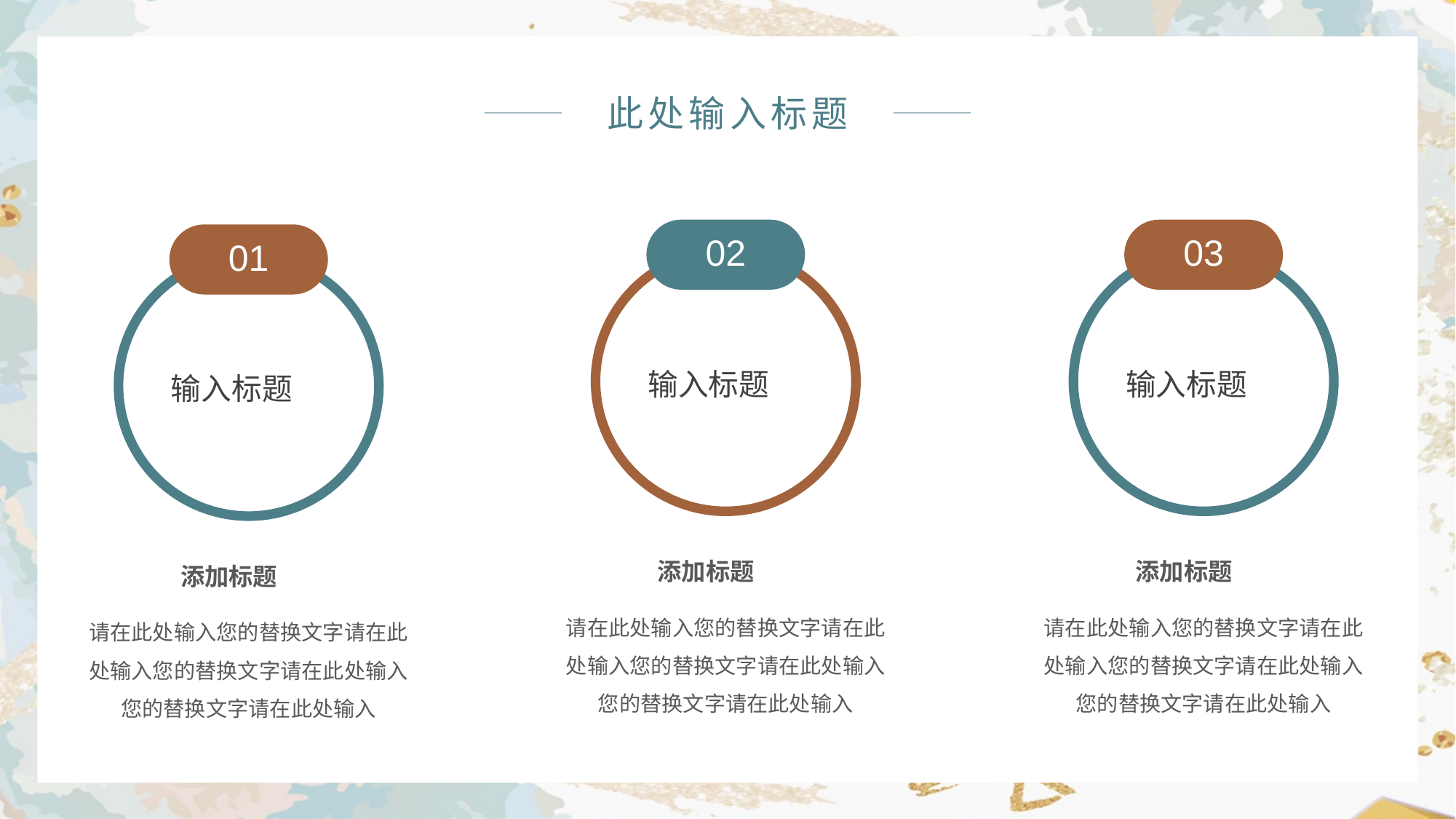

此处输入标题

02
03
01

输入标题
输入标题
输入标题
添加标题
添加标题
添加标题
请在此处输入您的替换文字请在此处输入您的替换文字请在此处输入您的替换文字请在此处输入
请在此处输入您的替换文字请在此处输入您的替换文字请在此处输入您的替换文字请在此处输入
请在此处输入您的替换文字请在此处输入您的替换文字请在此处输入您的替换文字请在此处输入